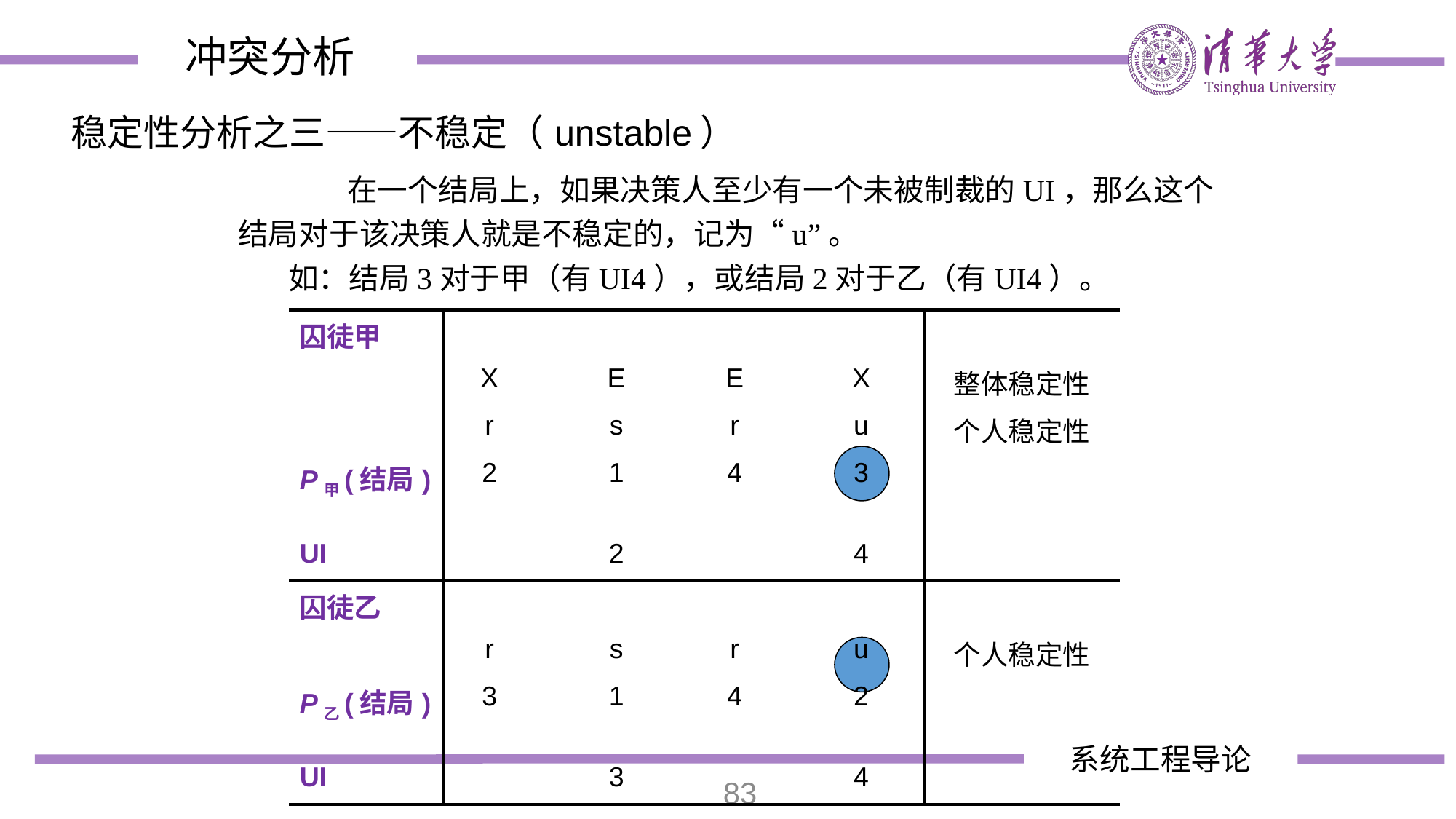

冲突分析
稳定性分析之三——不稳定（unstable）
	在一个结局上，如果决策人至少有一个未被制裁的UI，那么这个结局对于该决策人就是不稳定的，记为“u”。

        如：结局3对于甲（有UI4），或结局2对于乙（有UI4）。
| 囚徒甲 |  |  |  |  |  |  |
| --- | --- | --- | --- | --- | --- | --- |
|  | X |  | E | E | X | 整体稳定性 |
|  | r |  | s | r | u | 个人稳定性 |
| P甲(结局) | 2 |  | 1 | 4 | 3 |  |
| UI |  |  | 2 |  | 4 |  |
| 囚徒乙 |  |  |  |  |  |  |
|  | r |  | s | r | u | 个人稳定性 |
| P乙(结局) | 3 |  | 1 | 4 | 2 |  |
| UI |  |  | 3 |  | 4 |  |